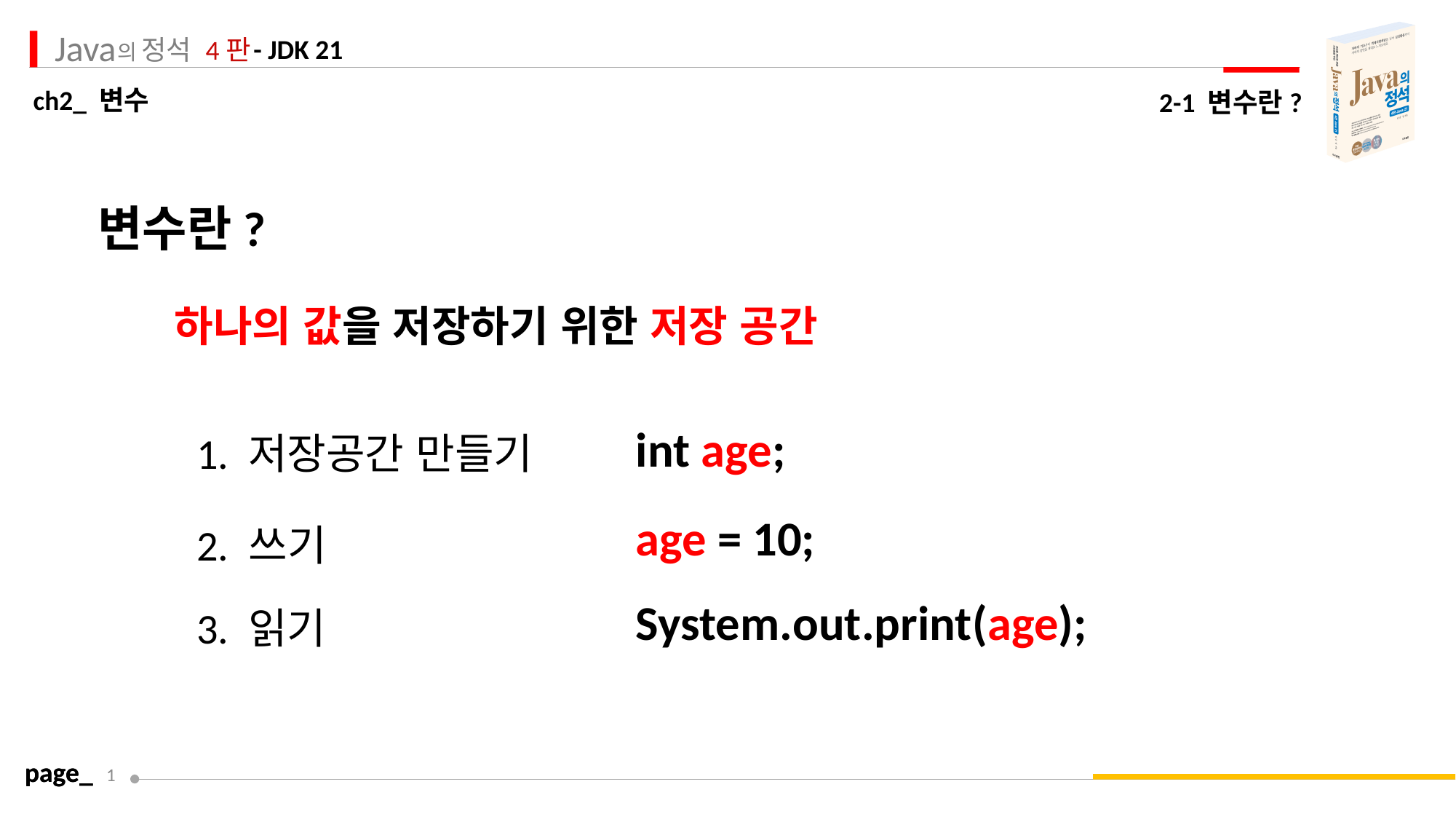

2-1 변수란?
변수란?
하나의 값을 저장하기 위한 저장 공간
int age;
1. 저장공간 만들기
age = 10;
2. 쓰기
System.out.print(age);
3. 읽기
page_
1